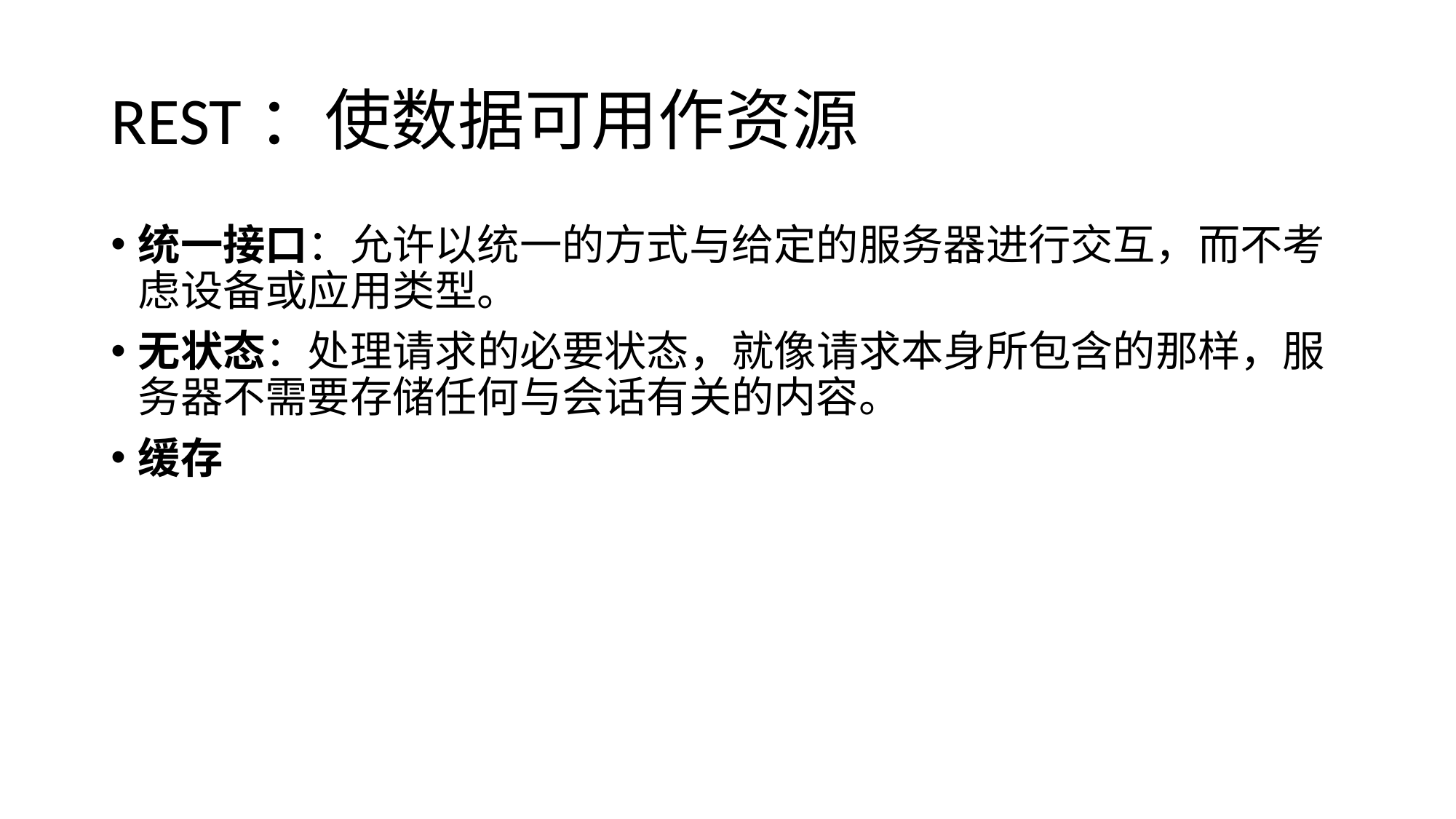

# REST：使数据可用作资源
统一接口：允许以统一的方式与给定的服务器进行交互，而不考虑设备或应用类型。
无状态：处理请求的必要状态，就像请求本身所包含的那样，服务器不需要存储任何与会话有关的内容。
缓存